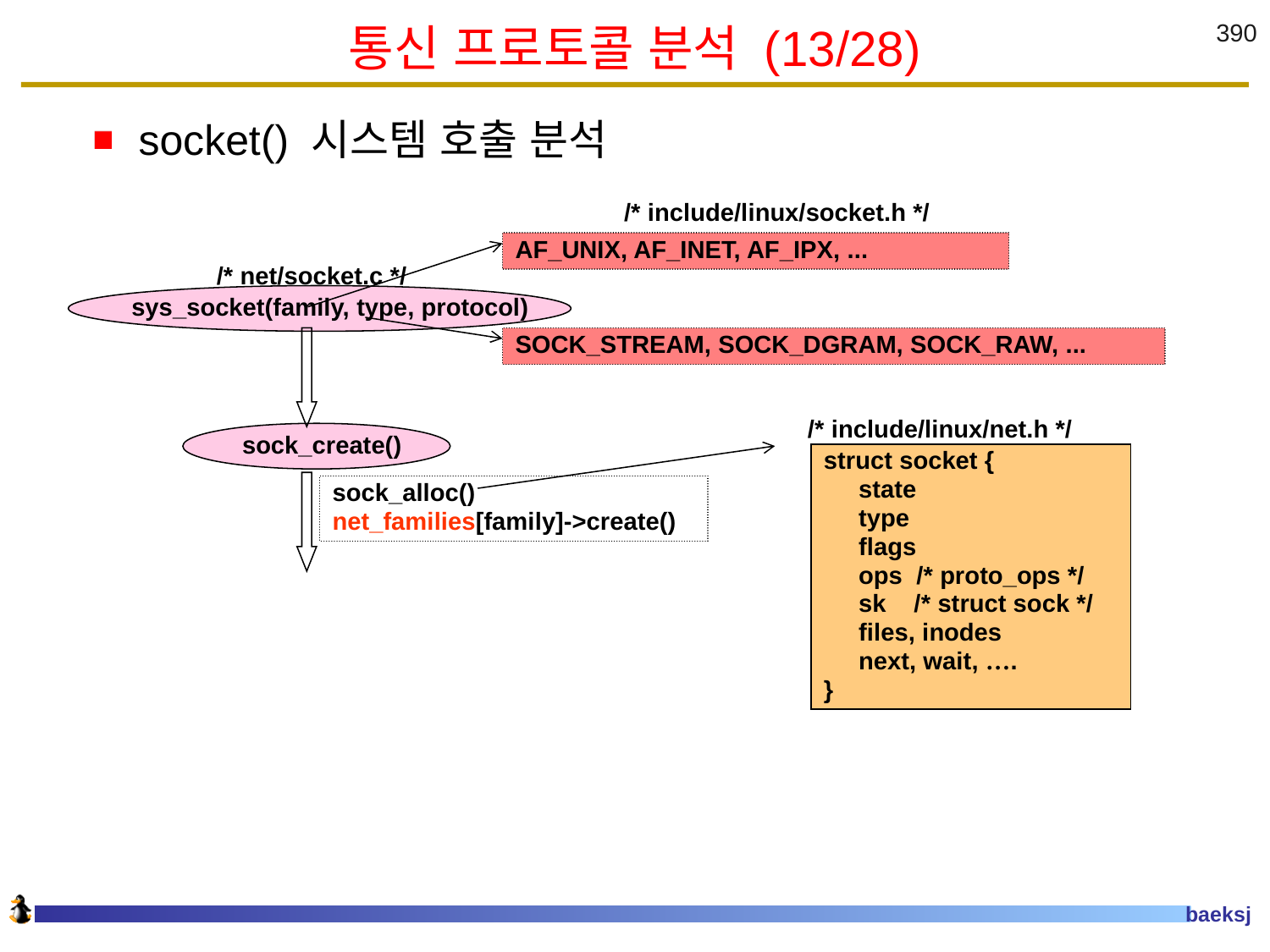

# 통신 프로토콜 분석 (13/28)
390
socket() 시스템 호출 분석
        /* include/linux/socket.h */
AF_UNIX, AF_INET, AF_IPX, ...

        /* net/socket.c */
   sys_socket(family, type, protocol)

SOCK_STREAM, SOCK_DGRAM, SOCK_RAW, ...
        /* include/linux/net.h */
     sock_create()

struct socket {
     state
     type
     flags
     ops  /* proto_ops */
     sk    /* struct sock */
     files, inodes
     next, wait, ….
}

sock_alloc()
net_families[family]->create()